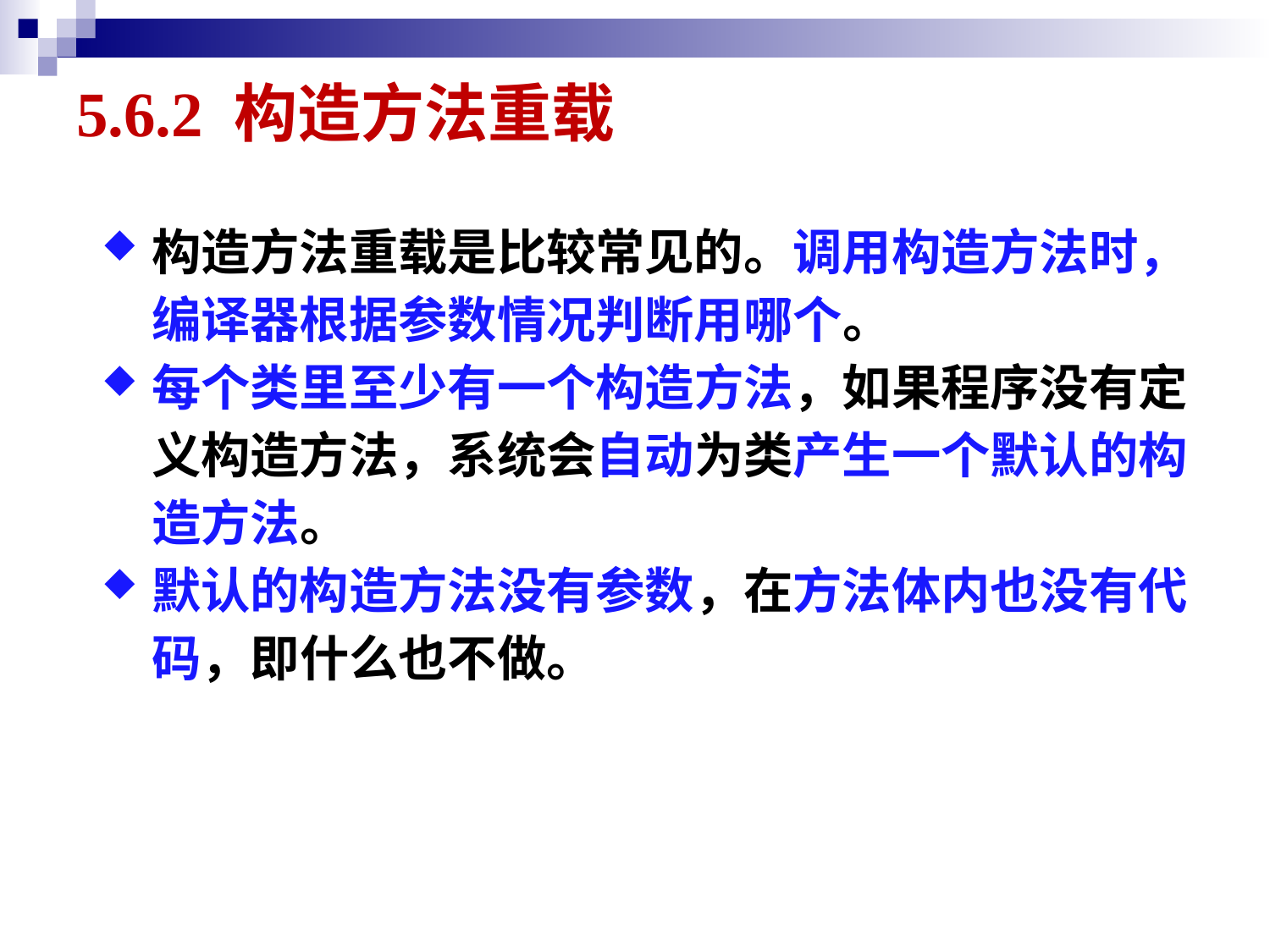

# 5.6.2 构造方法重载
构造方法重载是比较常见的。调用构造方法时，编译器根据参数情况判断用哪个。
每个类里至少有一个构造方法，如果程序没有定义构造方法，系统会自动为类产生一个默认的构造方法。
默认的构造方法没有参数，在方法体内也没有代码，即什么也不做。